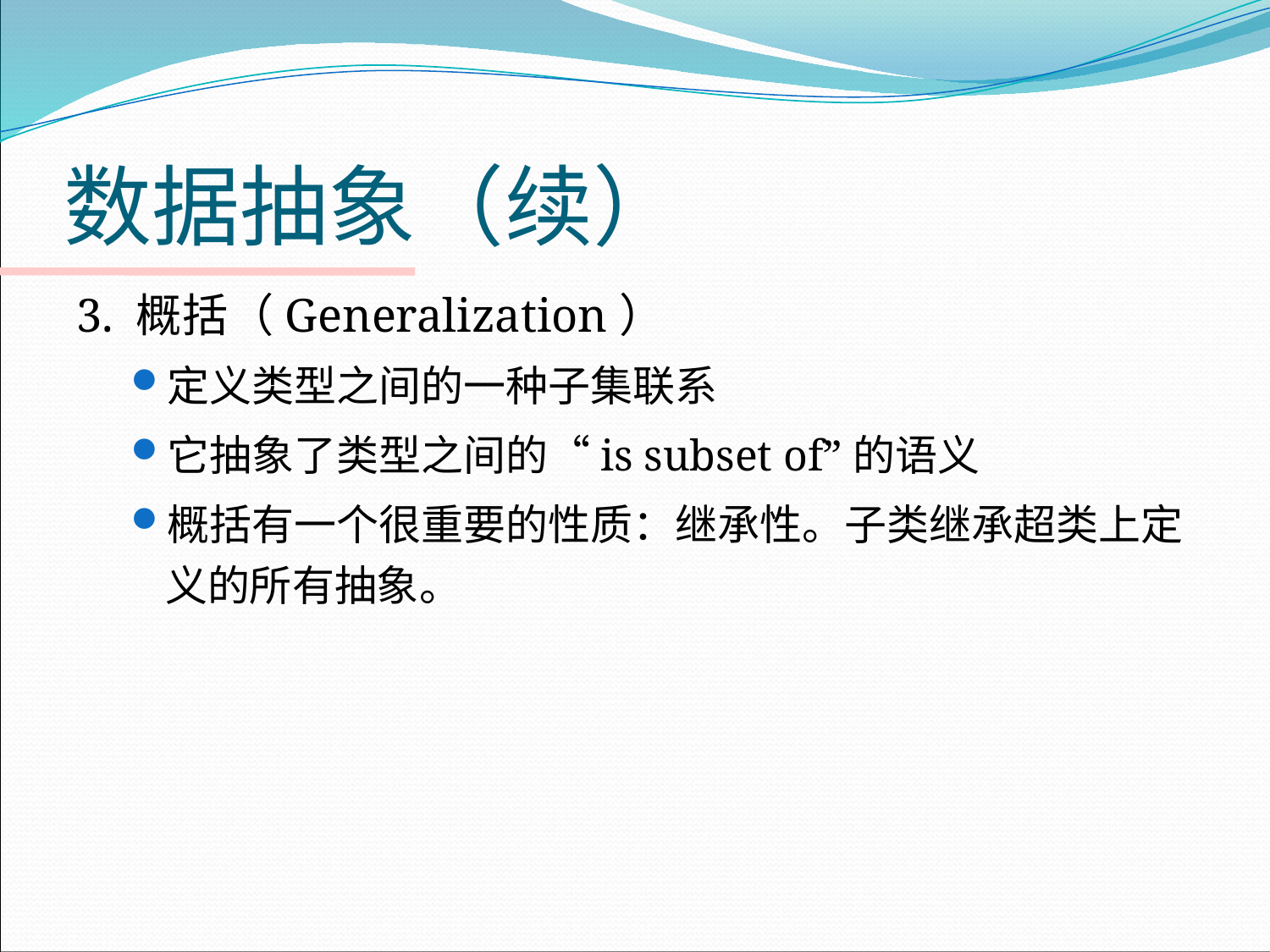

# 数据抽象（续）
3. 概括（Generalization）
定义类型之间的一种子集联系
它抽象了类型之间的“is subset of”的语义
概括有一个很重要的性质：继承性。子类继承超类上定义的所有抽象。

712